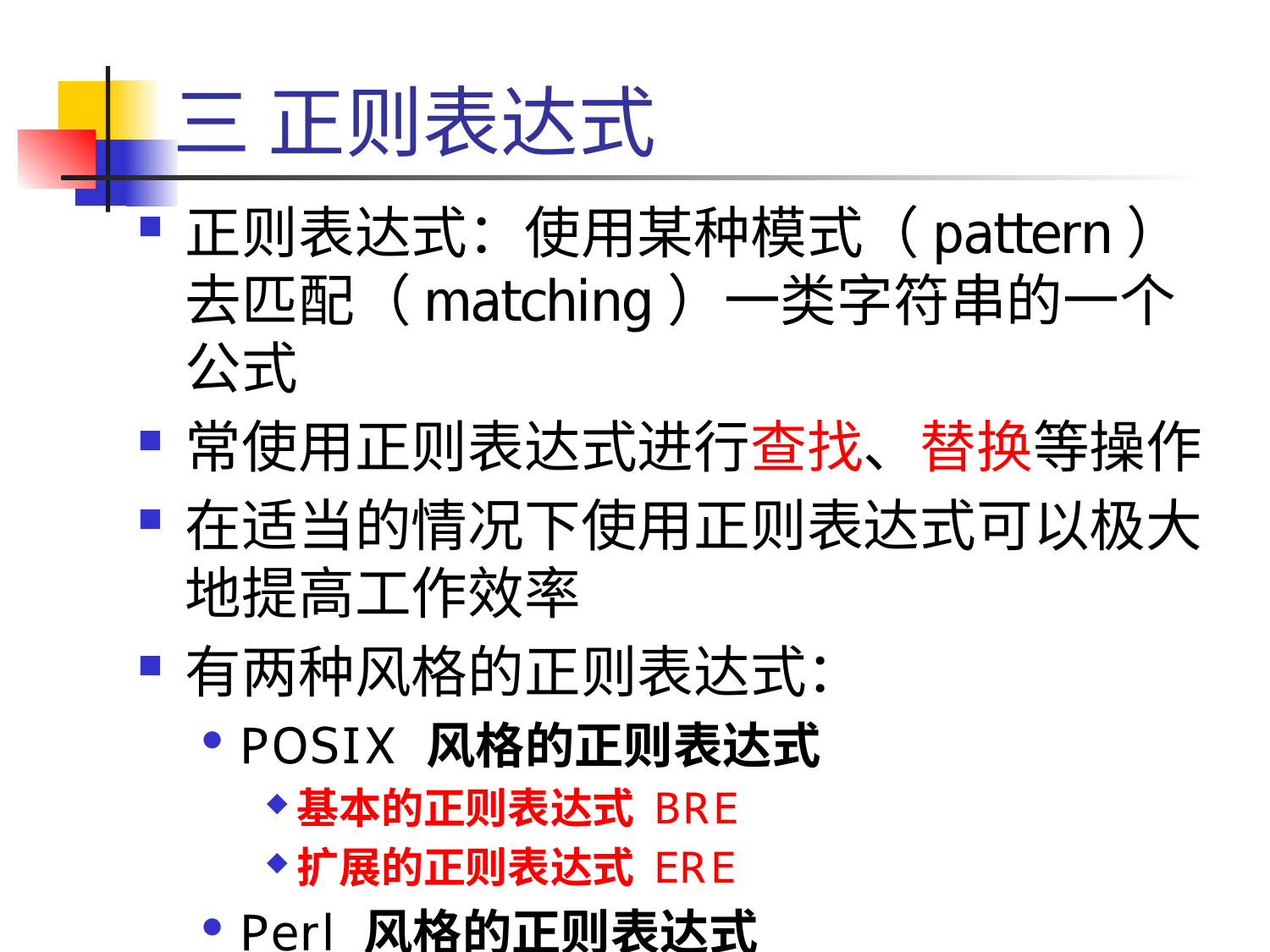

# 三 正则表达式
正则表达式：使用某种模式（pattern）去匹配（matching）一类字符串的一个公式
常使用正则表达式进行查找、替换等操作
在适当的情况下使用正则表达式可以极大地提高工作效率
有两种风格的正则表达式：
POSIX 风格的正则表达式
基本的正则表达式 BRE
扩展的正则表达式 ERE
Perl 风格的正则表达式